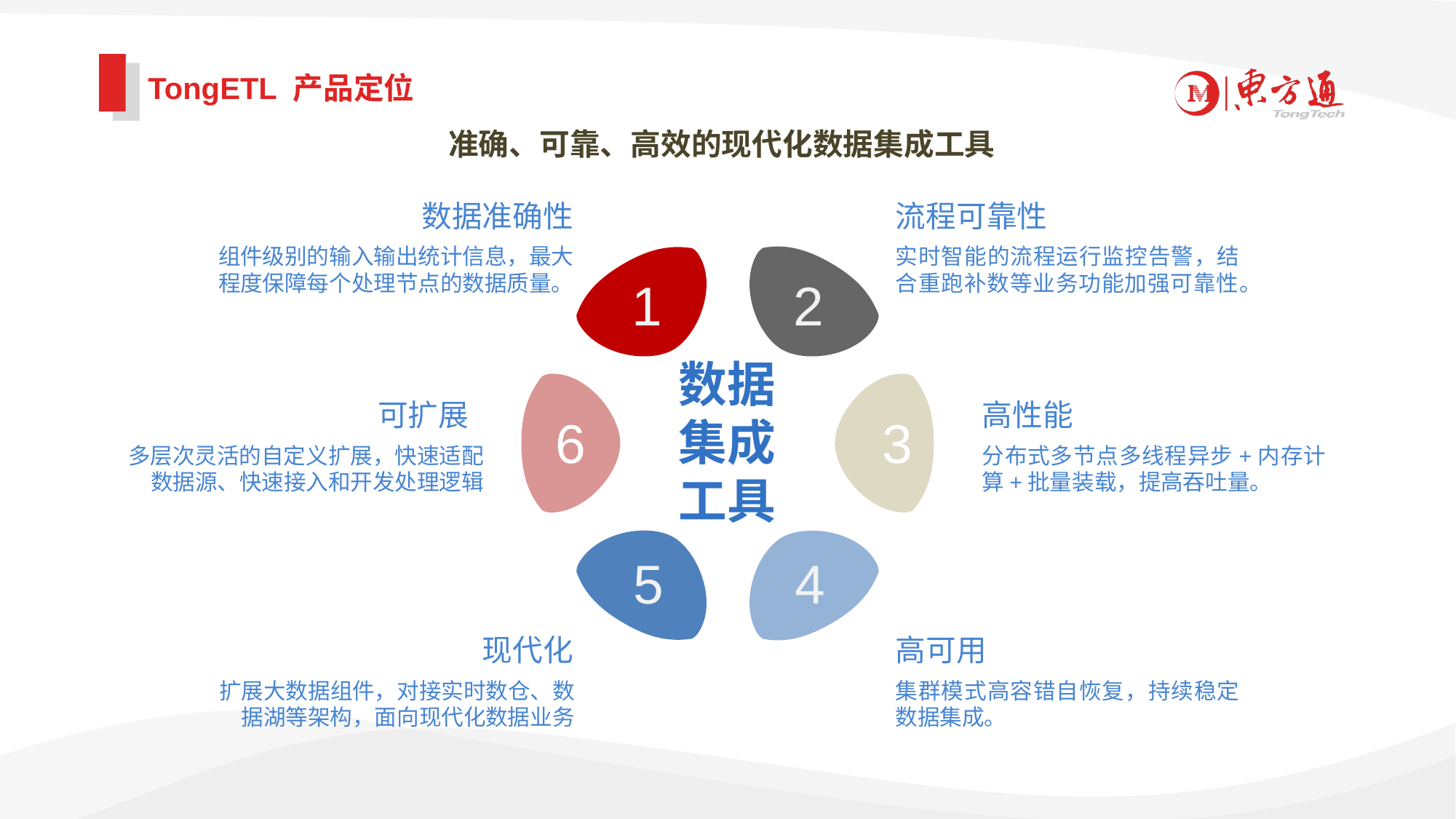

TongETL 产品定位
准确、可靠、高效的现代化数据集成工具
数据准确性
流程可靠性
组件级别的输入输出统计信息，最大程度保障每个处理节点的数据质量。
实时智能的流程运行监控告警，结合重跑补数等业务功能加强可靠性。

2
1
数据集成工具

高性能
可扩展
6
3
分布式多节点多线程异步+内存计算+批量装载，提高吞吐量。
多层次灵活的自定义扩展，快速适配数据源、快速接入和开发处理逻辑

5
4
现代化
高可用
扩展大数据组件，对接实时数仓、数据湖等架构，面向现代化数据业务
集群模式高容错自恢复，持续稳定数据集成。